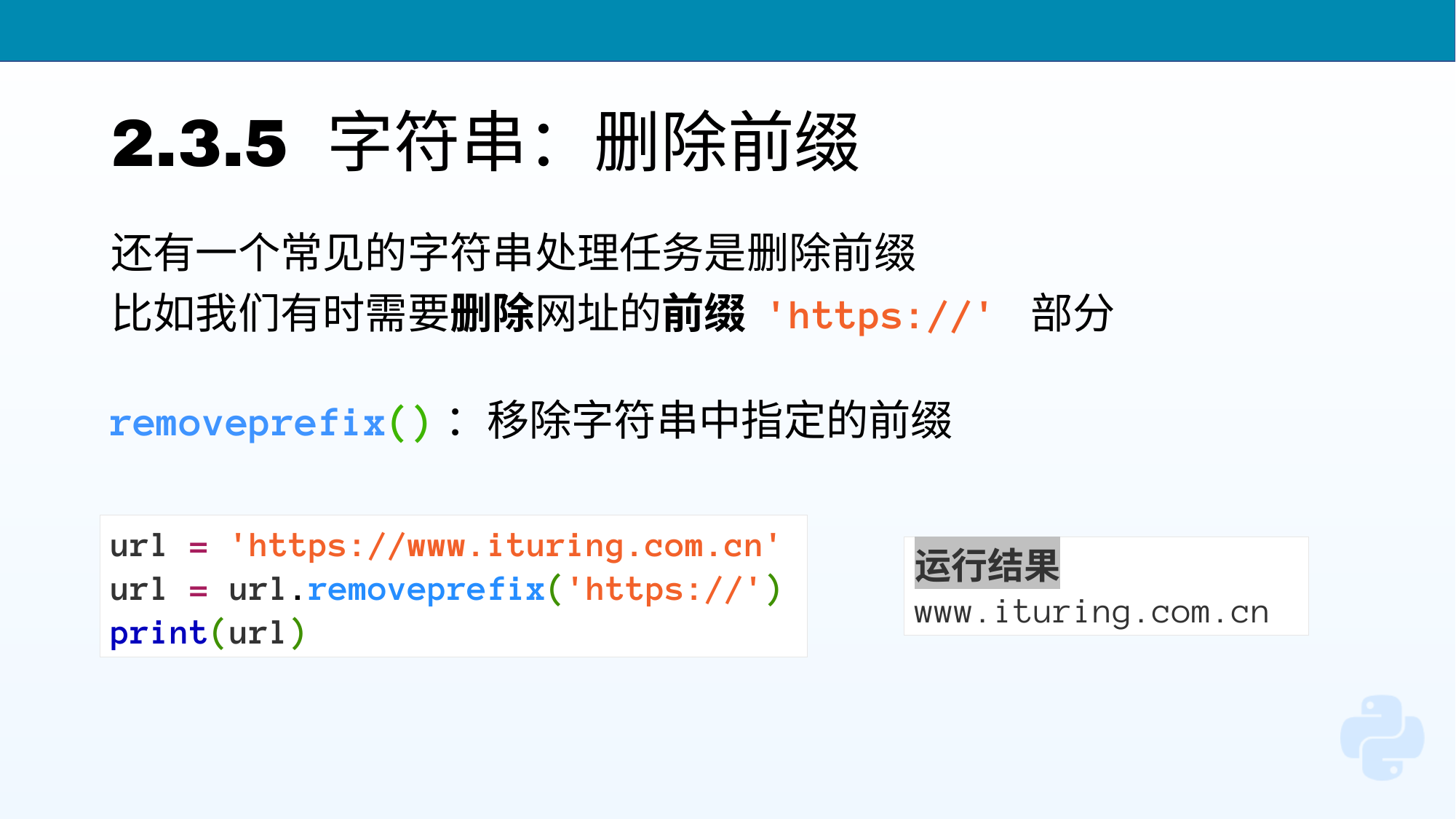

# 2.3.5 字符串：删除前缀
还有一个常见的字符串处理任务是删除前缀
比如我们有时需要删除网址的前缀 'https://' 部分
removeprefix()：移除字符串中指定的前缀
url = 'https://www.ituring.com.cn'
url = url.removeprefix('https://')
print(url)
运行结果
www.ituring.com.cn